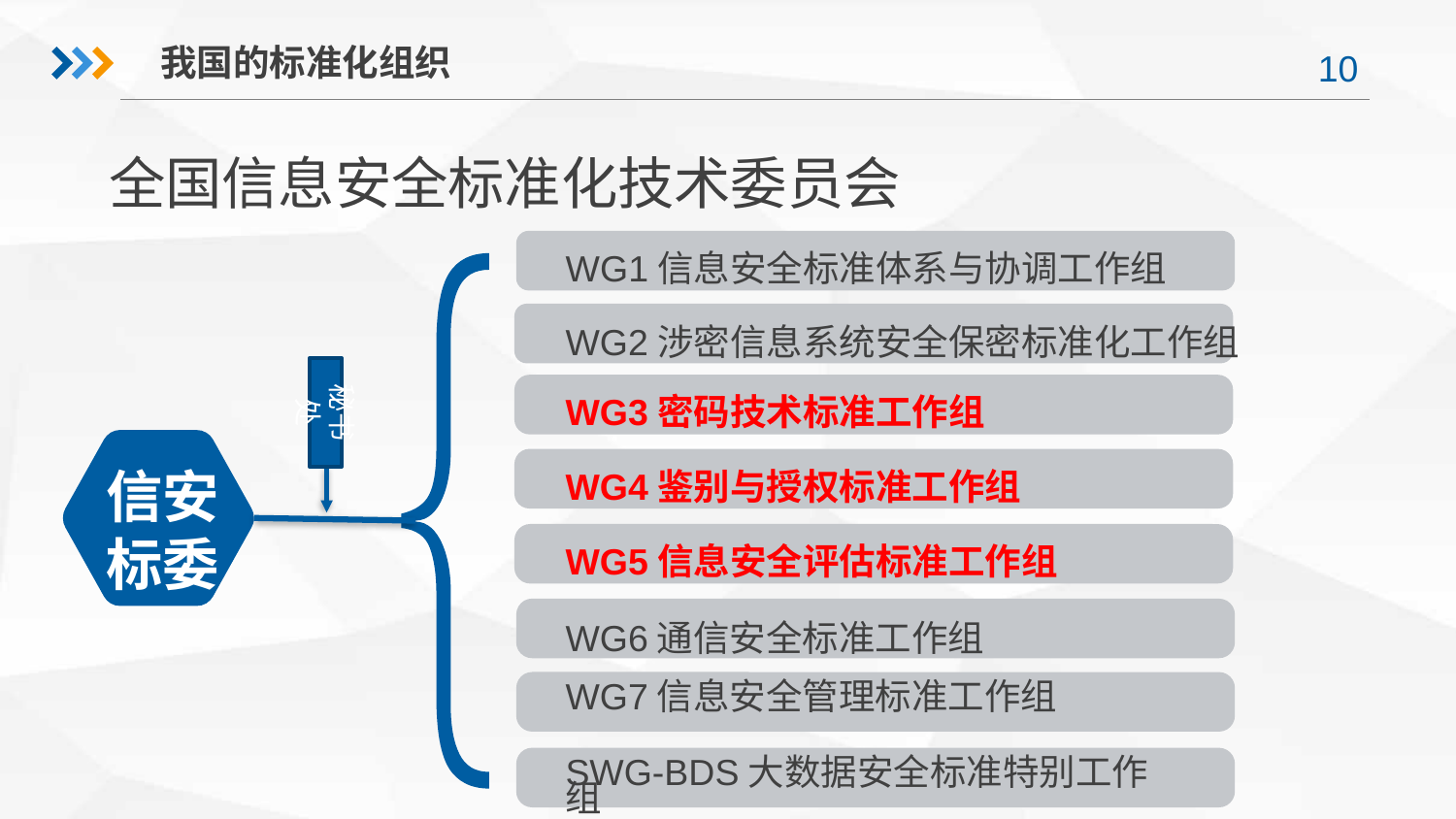

我国的标准化组织
全国信息安全标准化技术委员会

WG1信息安全标准体系与协调工作组

WG2涉密信息系统安全保密标准化工作组
秘书处

WG3密码技术标准工作组

WG4鉴别与授权标准工作组
信安标委

WG5信息安全评估标准工作组

WG6通信安全标准工作组

WG7信息安全管理标准工作组

SWG-BDS大数据安全标准特别工作组